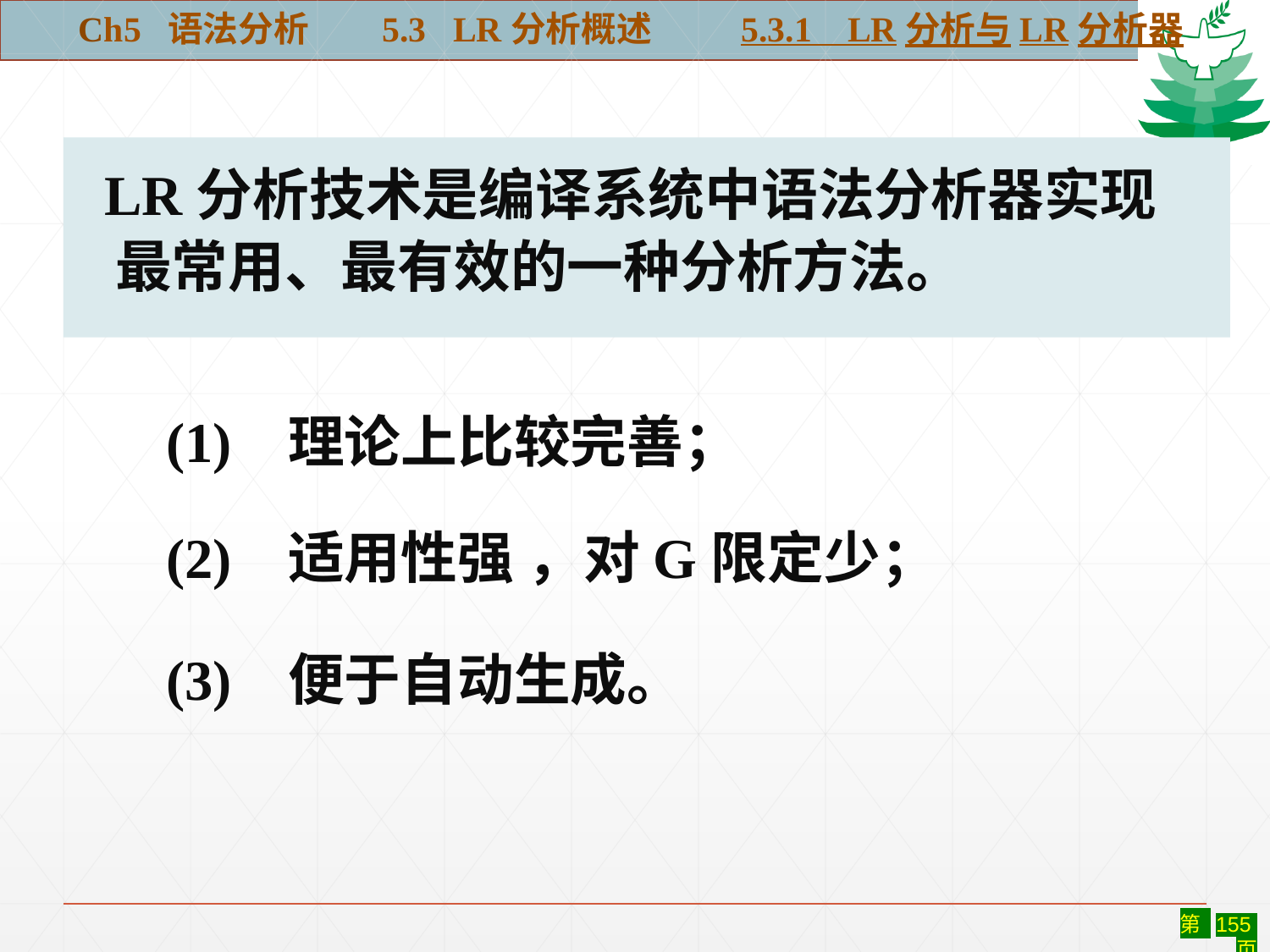

Ch5  语法分析        5.3   LR分析概述          5.3.1    LR分析与LR分析器
  LR分析技术是编译系统中语法分析器实现
  最常用、最有效的一种分析方法。
(1)   理论上比较完善；
(2)   适用性强 ，对G限定少；
(3)   便于自动生成。